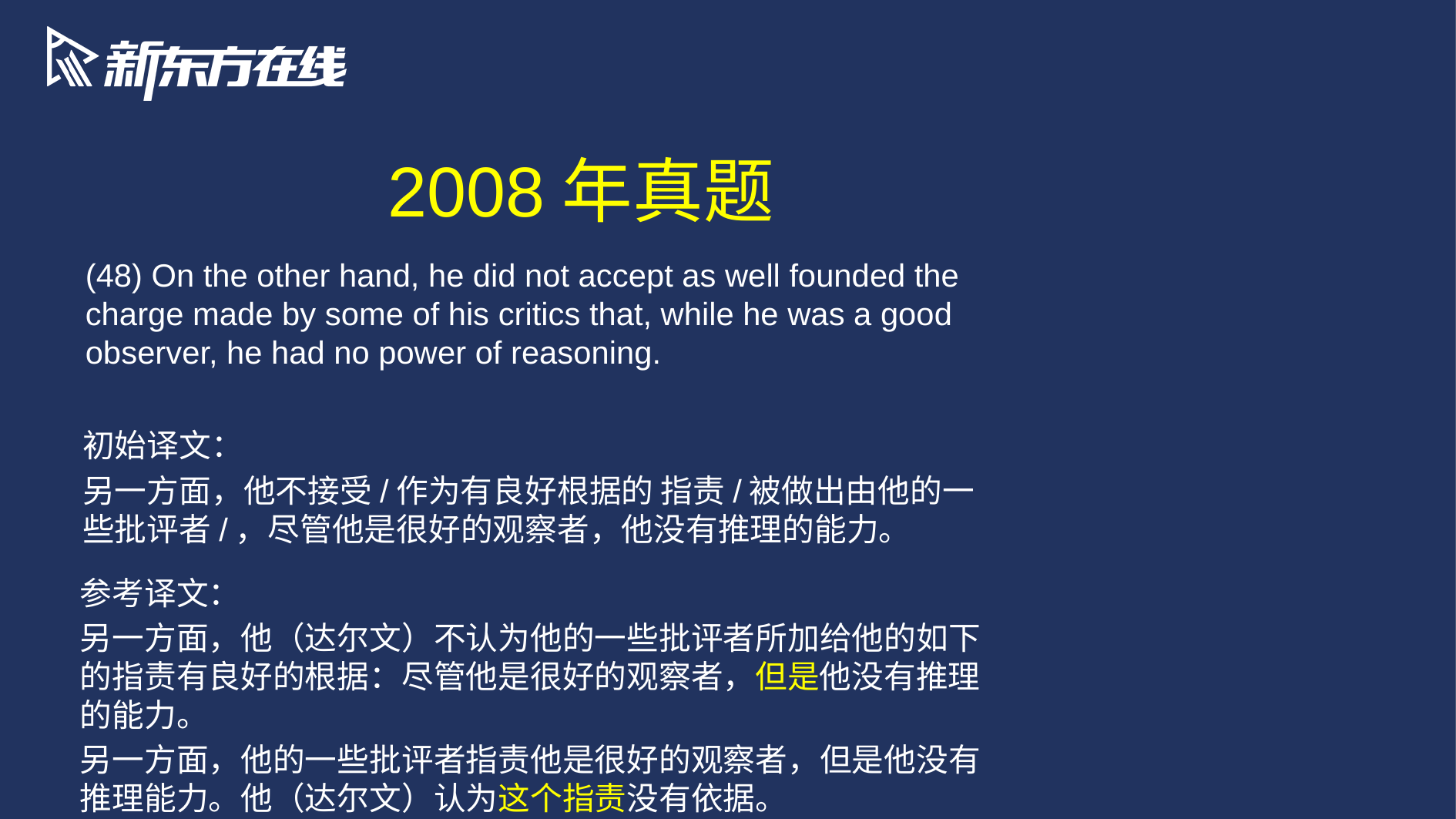

2008年真题

(48) On the other hand, he did not accept as well founded the charge made by some of his critics that, while he was a good observer, he had no power of reasoning.

初始译文：
另一方面，他不接受/作为有良好根据的 指责/被做出由他的一些批评者/，尽管他是很好的观察者，他没有推理的能力。
参考译文：
另一方面，他（达尔文）不认为他的一些批评者所加给他的如下的指责有良好的根据：尽管他是很好的观察者，但是他没有推理的能力。
另一方面，他的一些批评者指责他是很好的观察者，但是他没有推理能力。他（达尔文）认为这个指责没有依据。